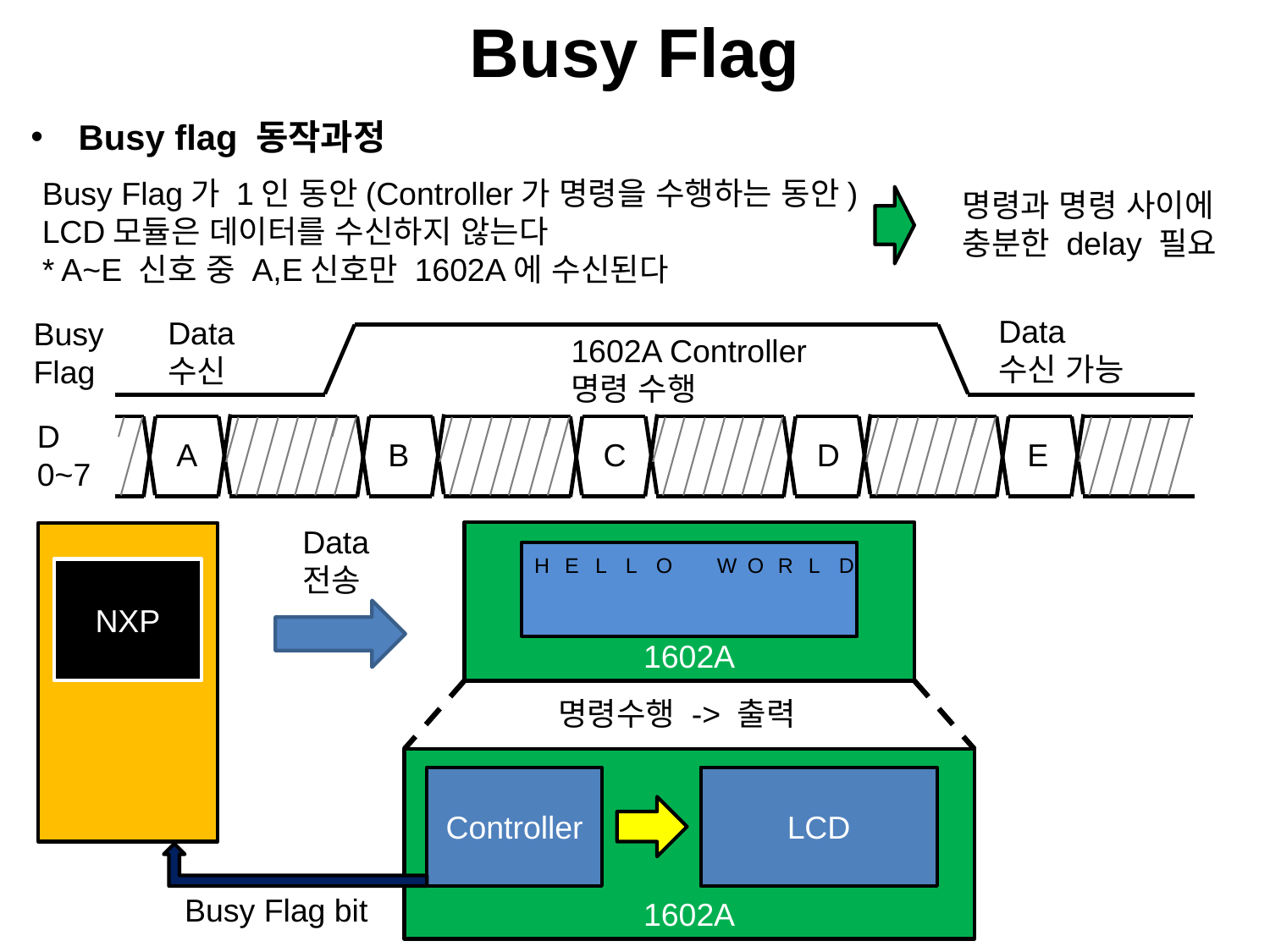

# Busy Flag
Busy flag 동작과정
Busy Flag가 1인 동안(Controller가 명령을 수행하는 동안)
LCD모듈은 데이터를 수신하지 않는다
* A~E 신호 중 A,E신호만 1602A에 수신된다
명령과 명령 사이에
충분한 delay 필요

Data
수신 가능
Data
수신
Busy
Flag
1602A Controller
명령 수행
D
0~7
A
B
C
D
E
Data
전송
1602A

NXP
| H | E | L | L | O |  | W | O | R | L | D |
| --- | --- | --- | --- | --- | --- | --- | --- | --- | --- | --- |
|  |  |  |  |  |  |  |  |  |  |  |

명령수행 -> 출력
1602A
Controller
LCD

Busy Flag bit